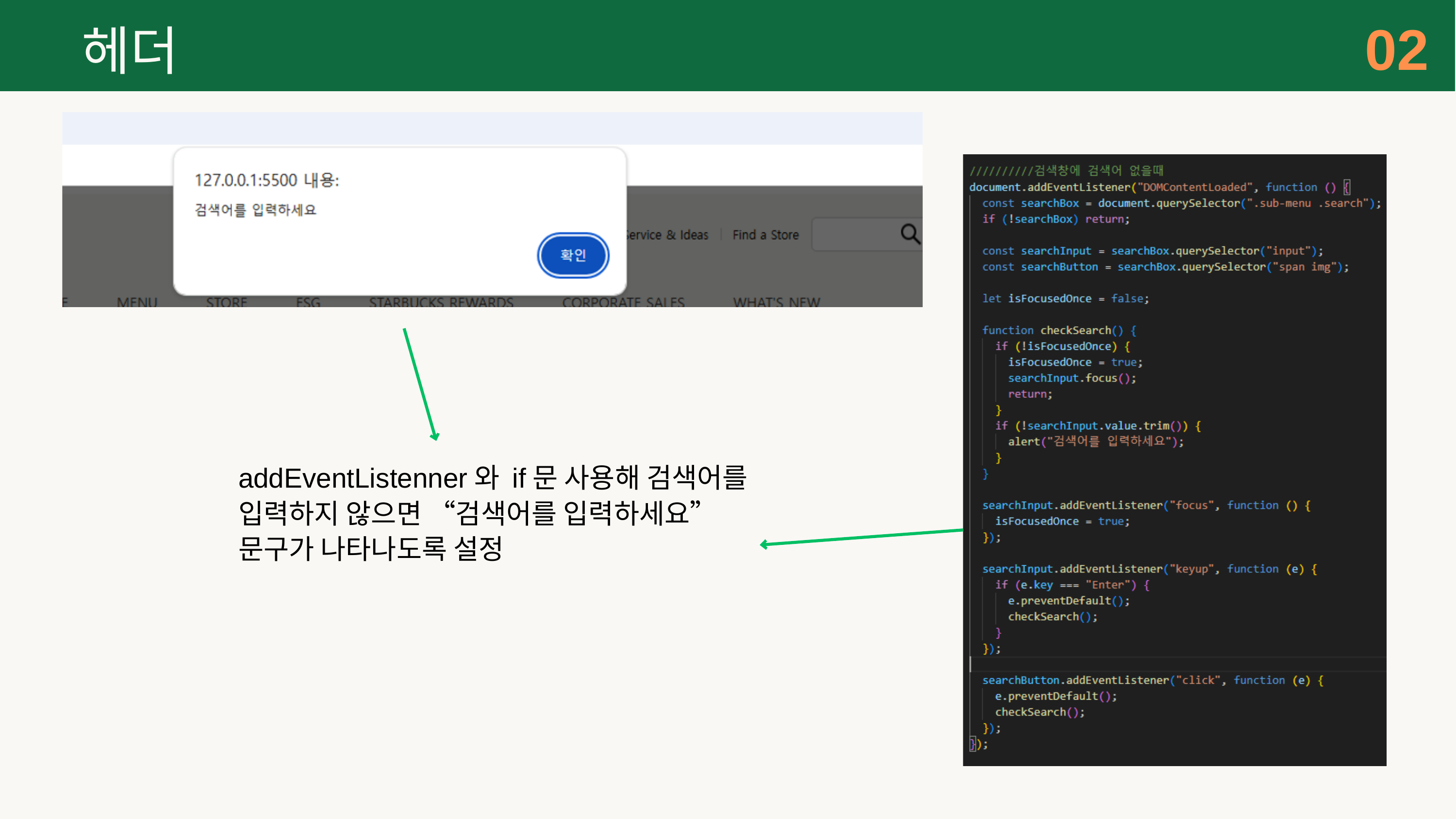

02
헤더

addEventListenner와 if문 사용해 검색어를 입력하지 않으면 “검색어를 입력하세요” 문구가 나타나도록 설정